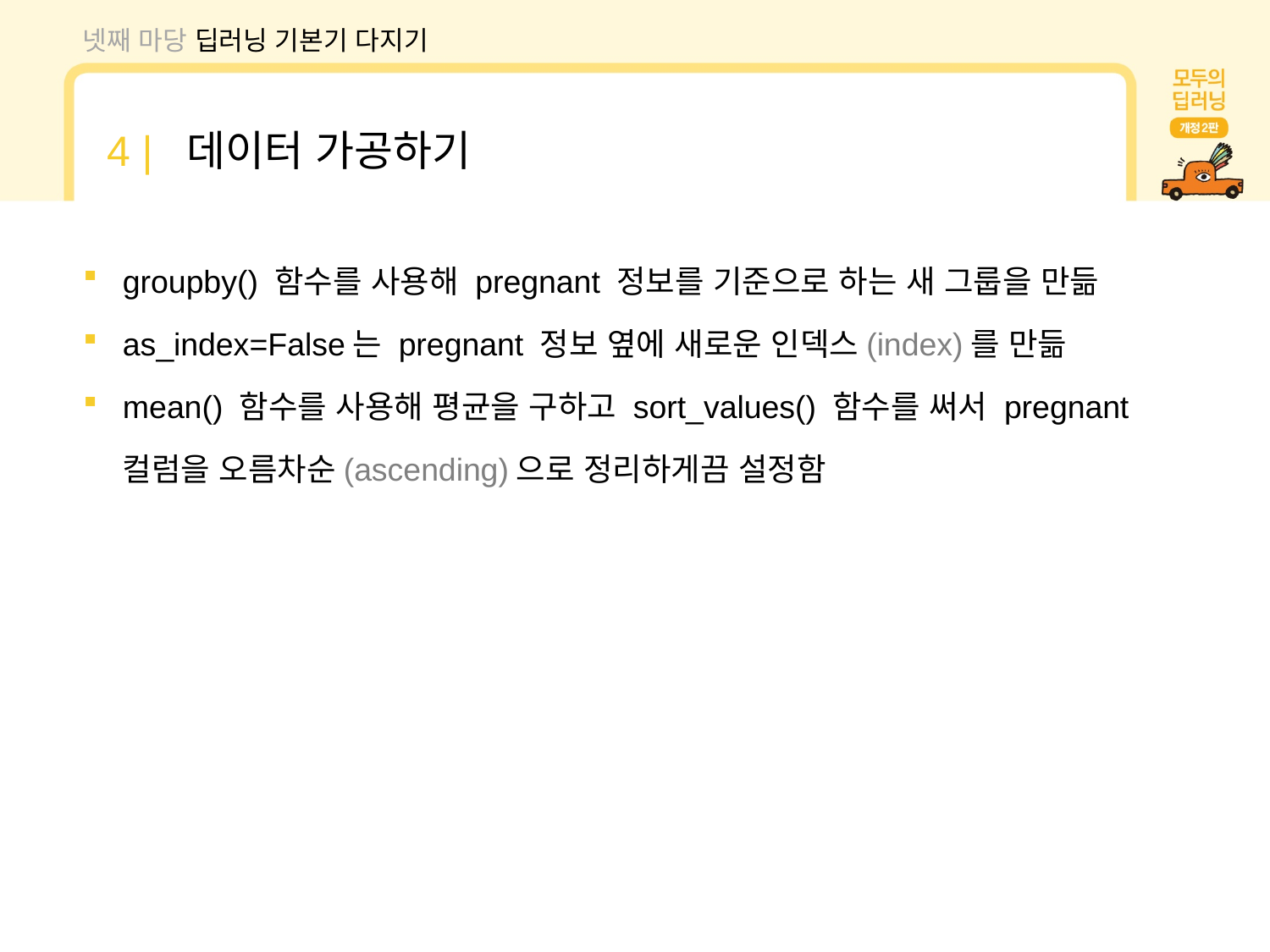

넷째 마당 딥러닝 기본기 다지기
4 |  데이터 가공하기
groupby() 함수를 사용해 pregnant 정보를 기준으로 하는 새 그룹을 만듦
as_index=False는 pregnant 정보 옆에 새로운 인덱스(index)를 만듦
mean() 함수를 사용해 평균을 구하고 sort_values() 함수를 써서 pregnant 컬럼을 오름차순(ascending)으로 정리하게끔 설정함